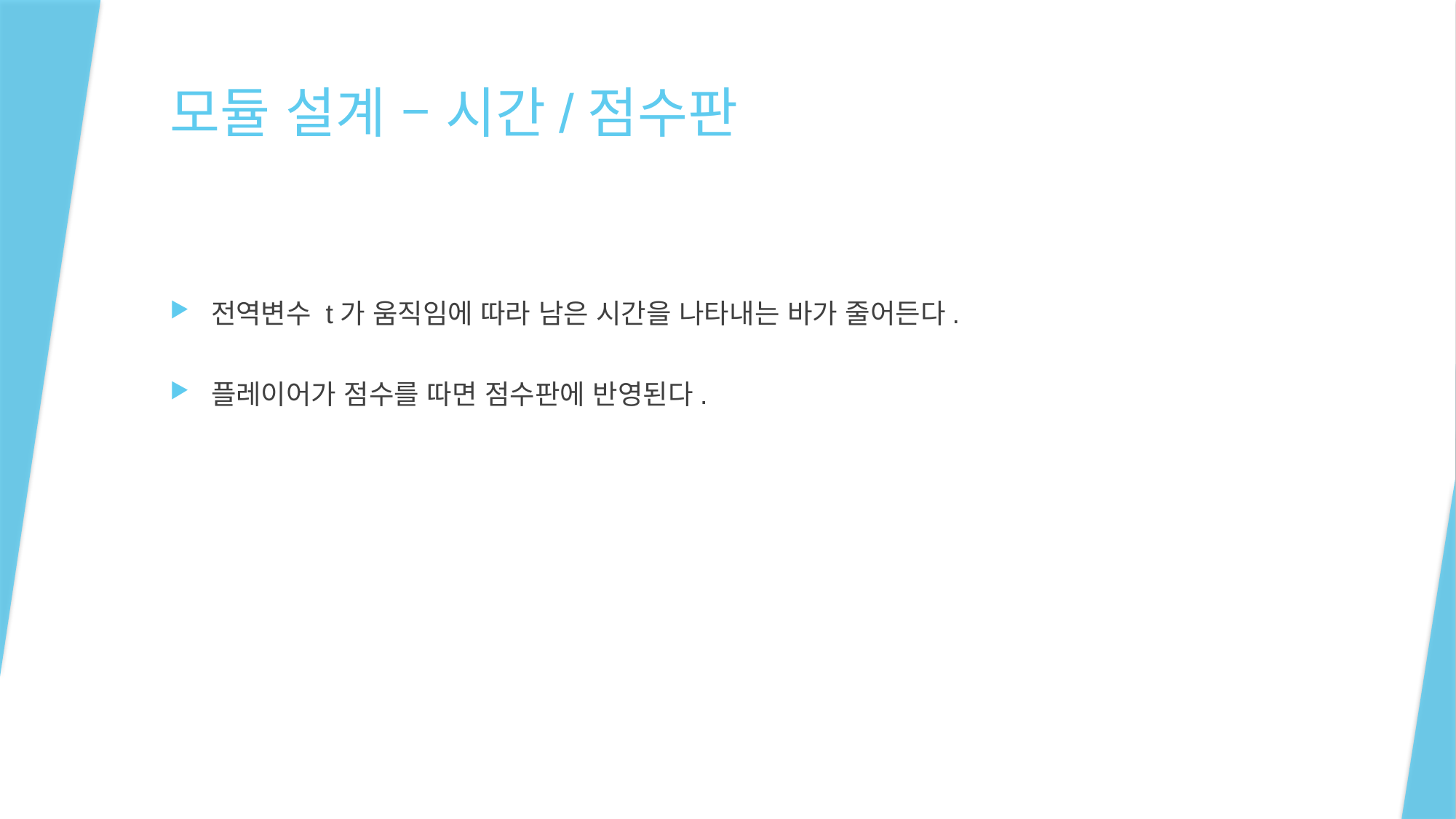

# 모듈 설계 – 시간/점수판
전역변수 t가 움직임에 따라 남은 시간을 나타내는 바가 줄어든다.
플레이어가 점수를 따면 점수판에 반영된다.